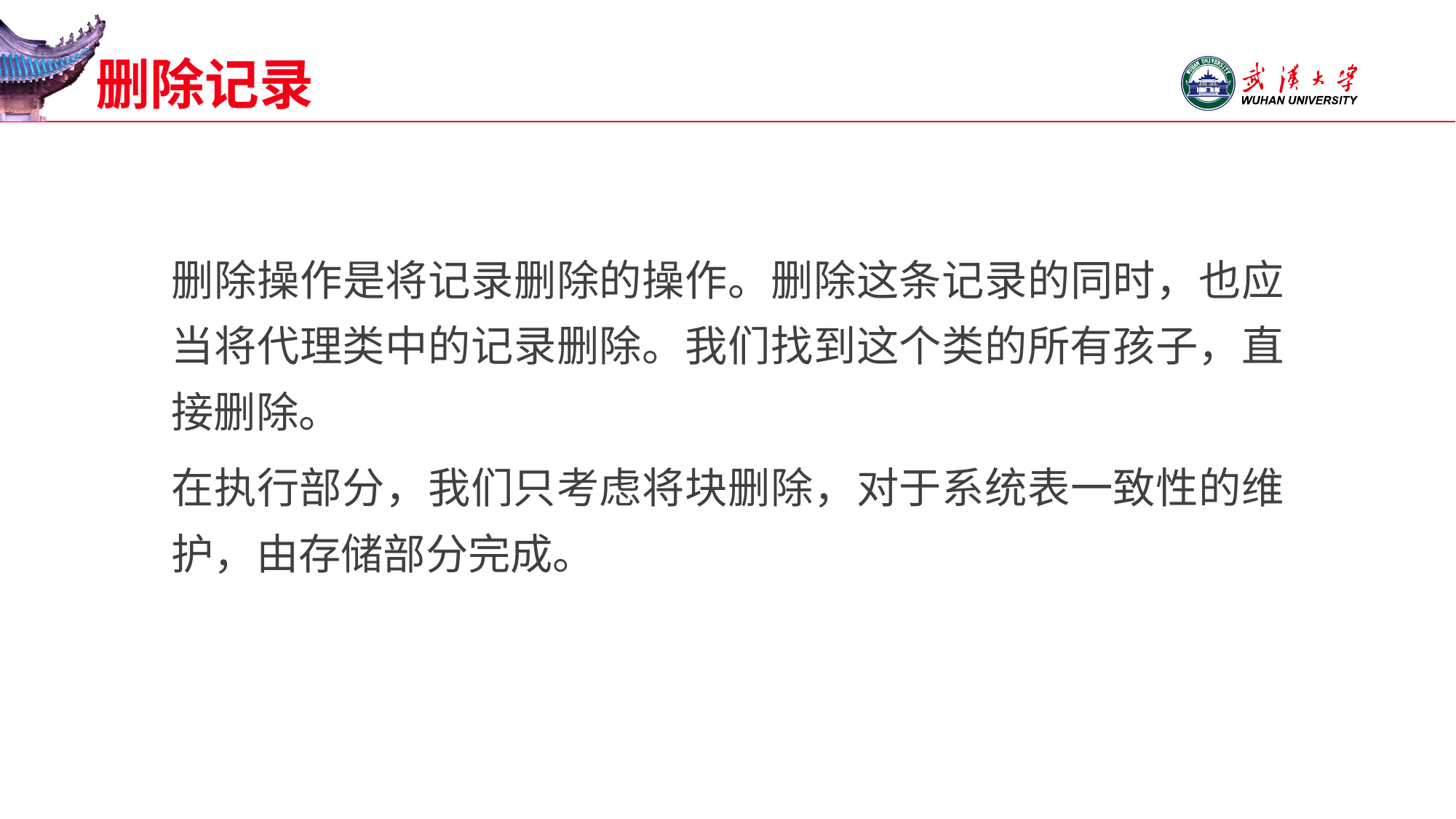

# 删除记录
删除操作是将记录删除的操作。删除这条记录的同时，也应当将代理类中的记录删除。我们找到这个类的所有孩子，直接删除。
在执行部分，我们只考虑将块删除，对于系统表一致性的维护，由存储部分完成。